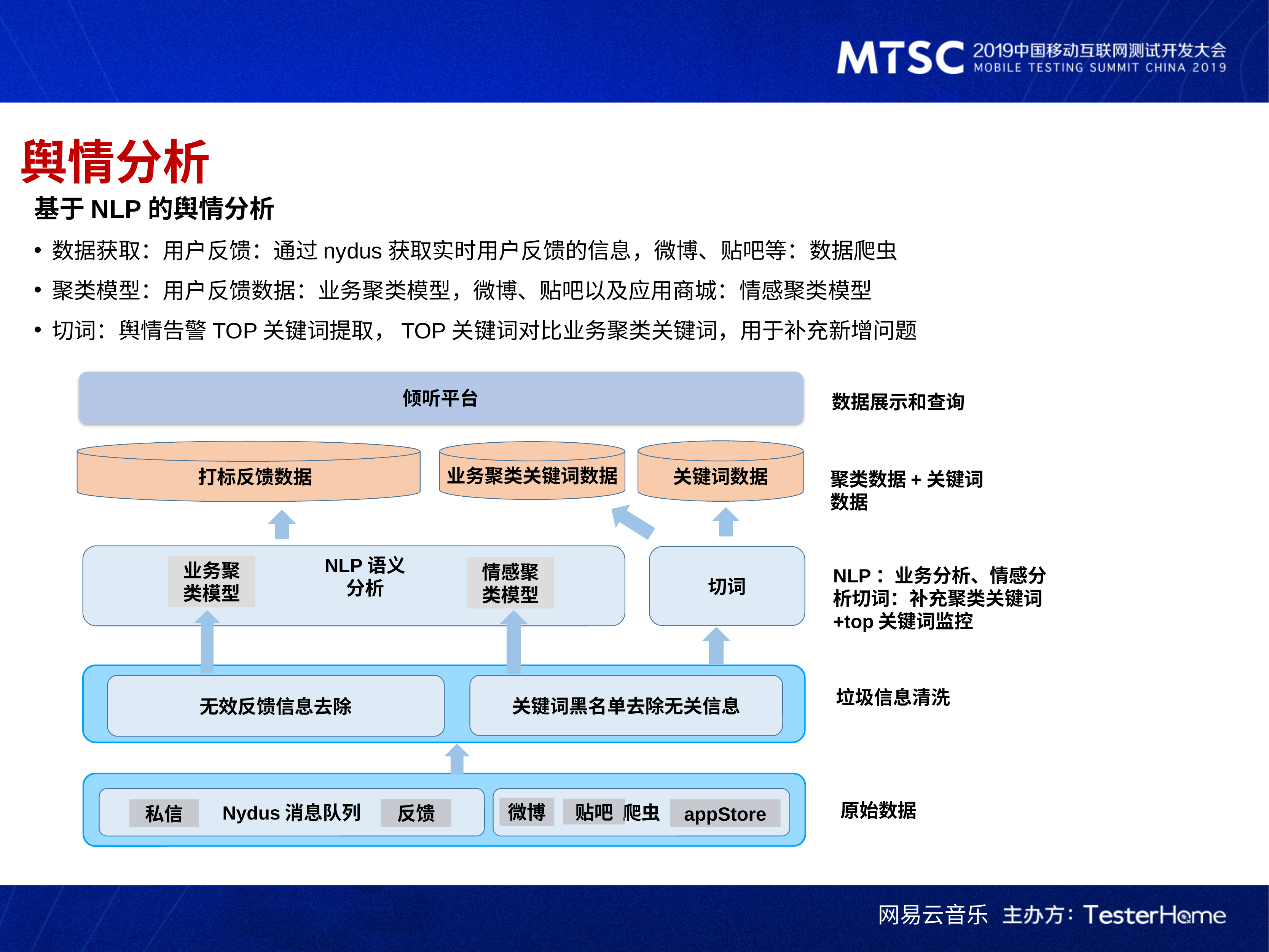

舆情分析
基于NLP的舆情分析
数据获取：用户反馈：通过nydus获取实时用户反馈的信息，微博、贴吧等：数据爬虫
聚类模型：用户反馈数据：业务聚类模型，微博、贴吧以及应用商城：情感聚类模型
切词：舆情告警TOP关键词提取，TOP关键词对比业务聚类关键词，用于补充新增问题
倾听平台
数据展示和查询
关键词数据
  打标反馈数据
聚类数据+关键词数据
业务聚类关键词数据

业务聚类模型
切词
情感聚类模型
NLP语义分析
NLP：业务分析、情感分析切词：补充聚类关键词+top关键词监控

无效反馈信息去除
垃圾信息清洗
关键词黑名单去除无关信息

Nydus消息队列
反馈
私信
原始数据
爬虫
微博
贴吧
appStore
网易云音乐